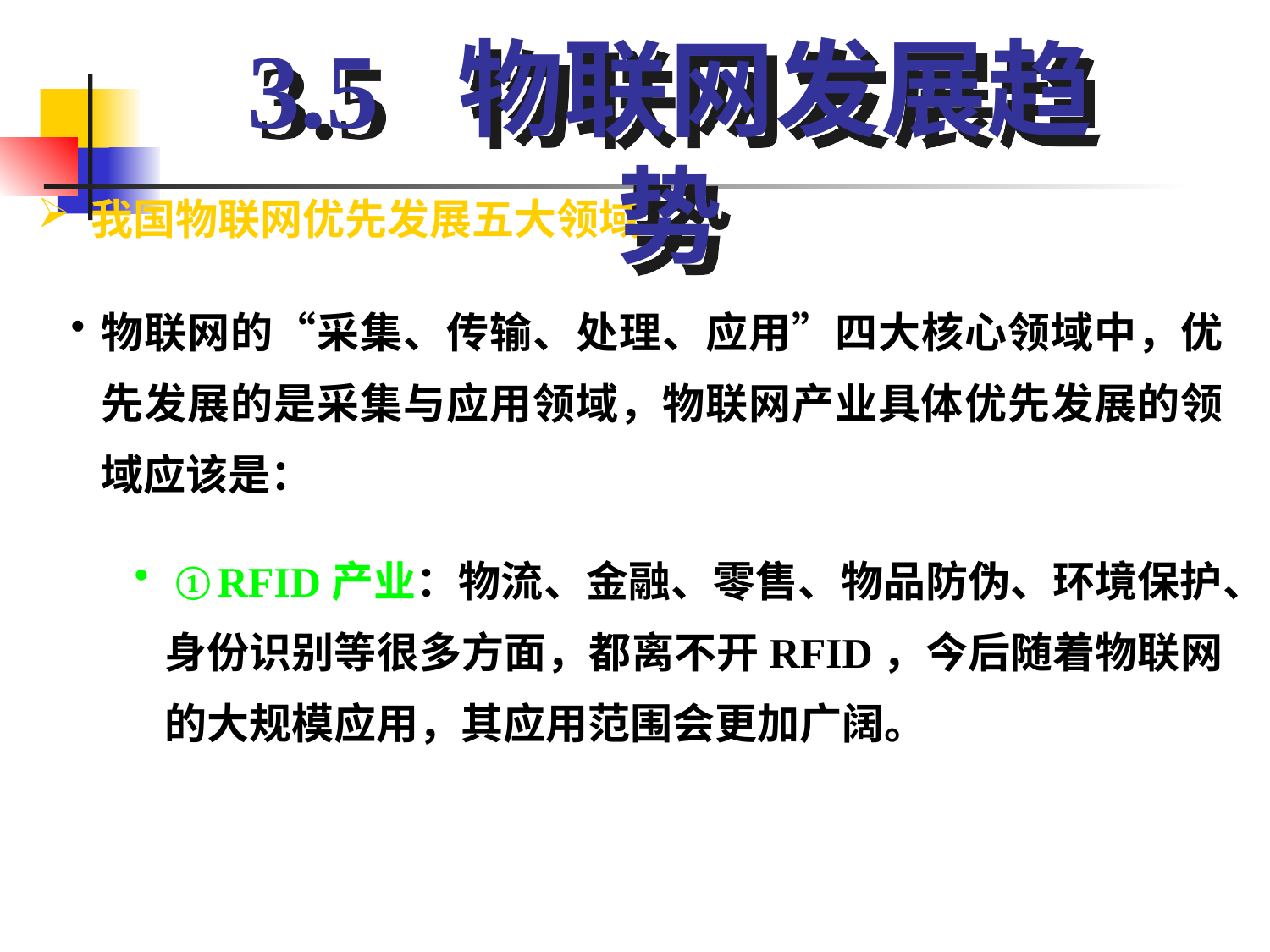

3.5  物联网发展趋势
 我国物联网优先发展五大领域

物联网的“采集、传输、处理、应用”四大核心领域中，优先发展的是采集与应用领域，物联网产业具体优先发展的领域应该是：

 ①RFID产业：物流、金融、零售、物品防伪、环境保护、身份识别等很多方面，都离不开RFID，今后随着物联网的大规模应用，其应用范围会更加广阔。